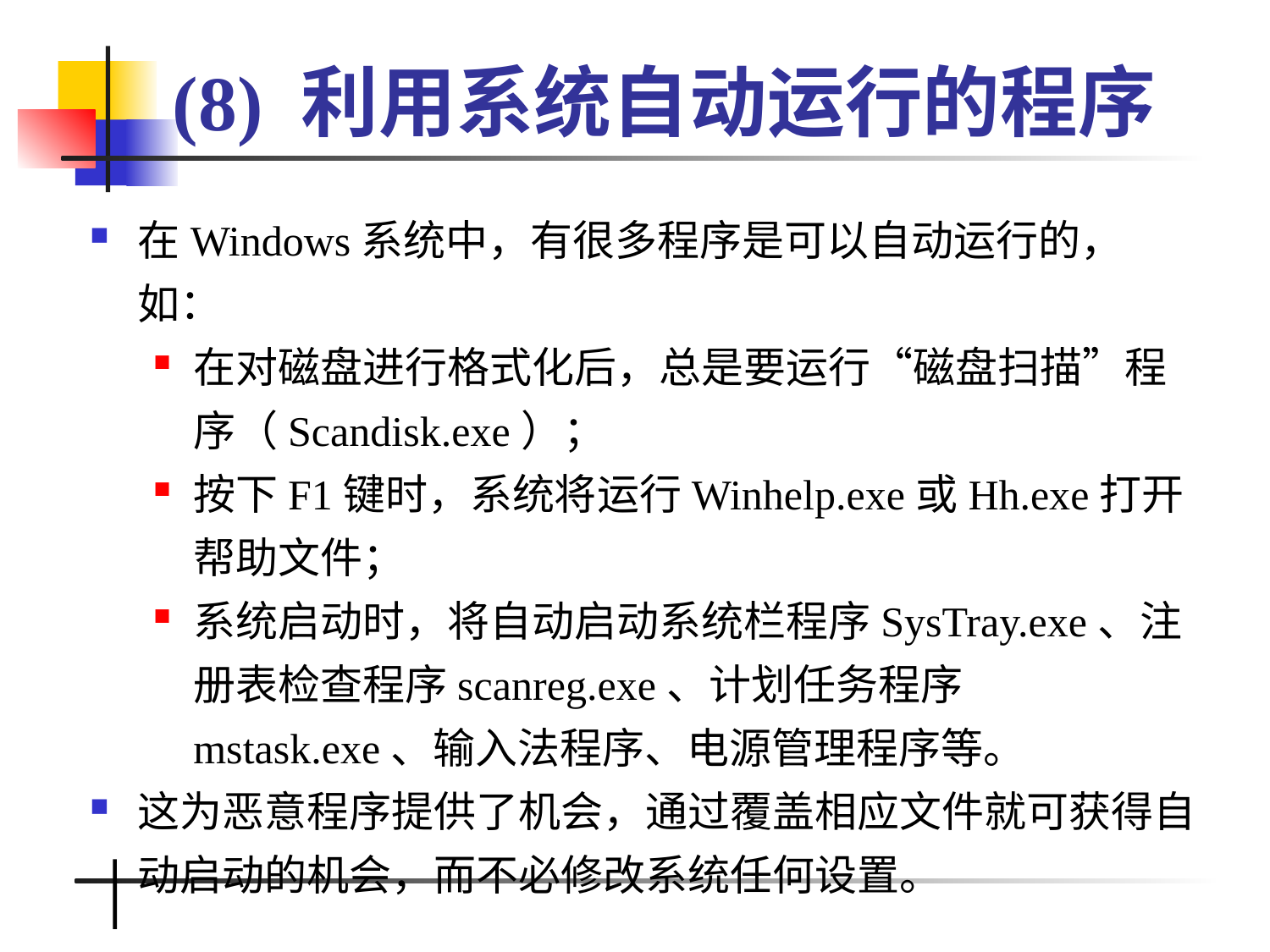

# (8) 利用系统自动运行的程序
在Windows系统中，有很多程序是可以自动运行的，如：
在对磁盘进行格式化后，总是要运行“磁盘扫描”程序（Scandisk.exe）；
按下F1键时，系统将运行Winhelp.exe或Hh.exe打开帮助文件；
系统启动时，将自动启动系统栏程序SysTray.exe、注册表检查程序scanreg.exe、计划任务程序mstask.exe、输入法程序、电源管理程序等。
这为恶意程序提供了机会，通过覆盖相应文件就可获得自动启动的机会，而不必修改系统任何设置。